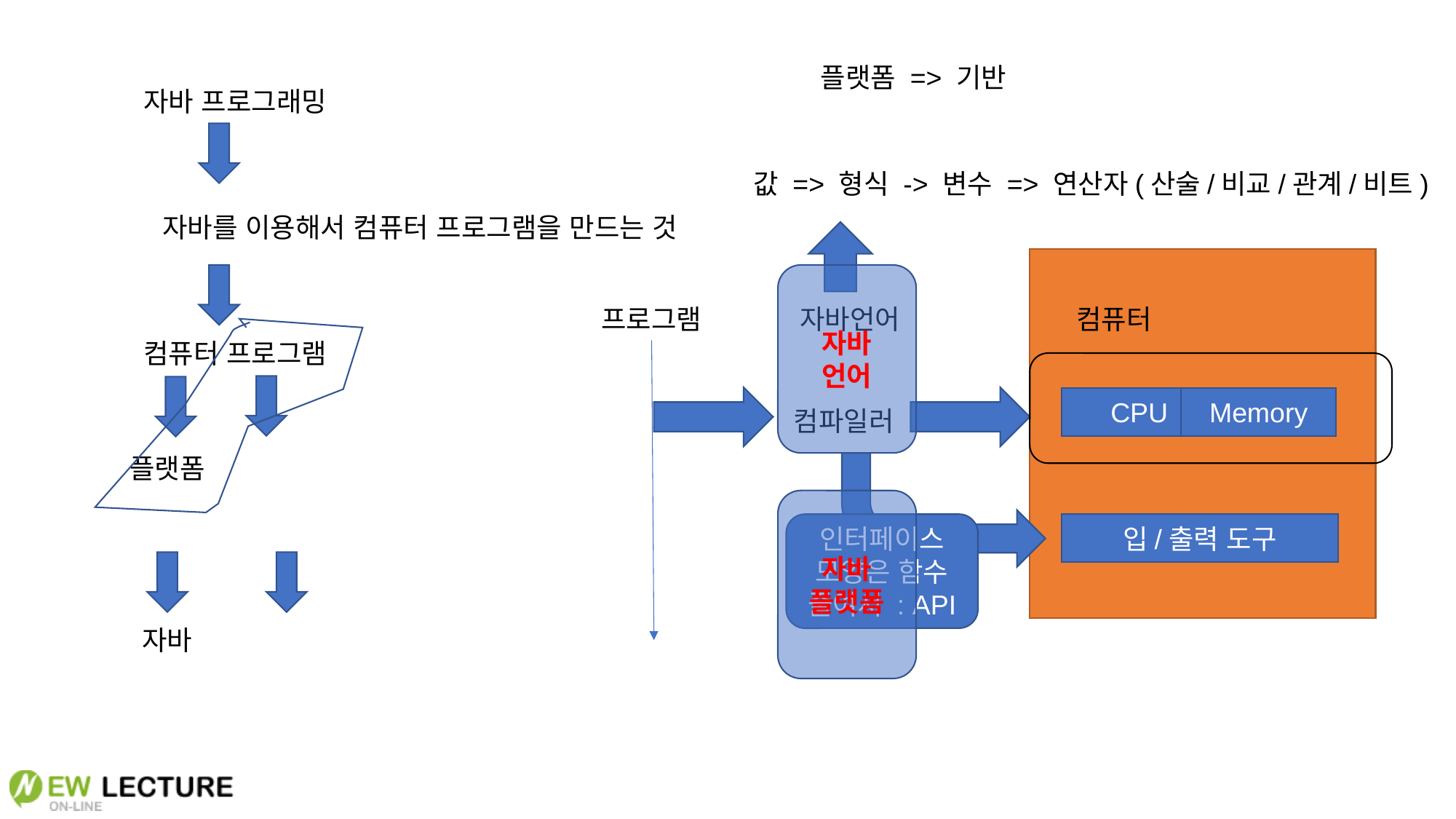

플랫폼 => 기반
자바 프로그래밍

값 => 형식 -> 변수 => 연산자(산술/비교/관계/비트)
자바를 이용해서 컴퓨터 프로그램을 만드는 것

자바
언어
프로그램
자바언어
컴퓨터

컴퓨터 프로그램

CPU
Memory
컴파일러
플랫폼

자바
플랫폼
인터페이스
모양은 함수
줄여서 : API
입/출력 도구

자바